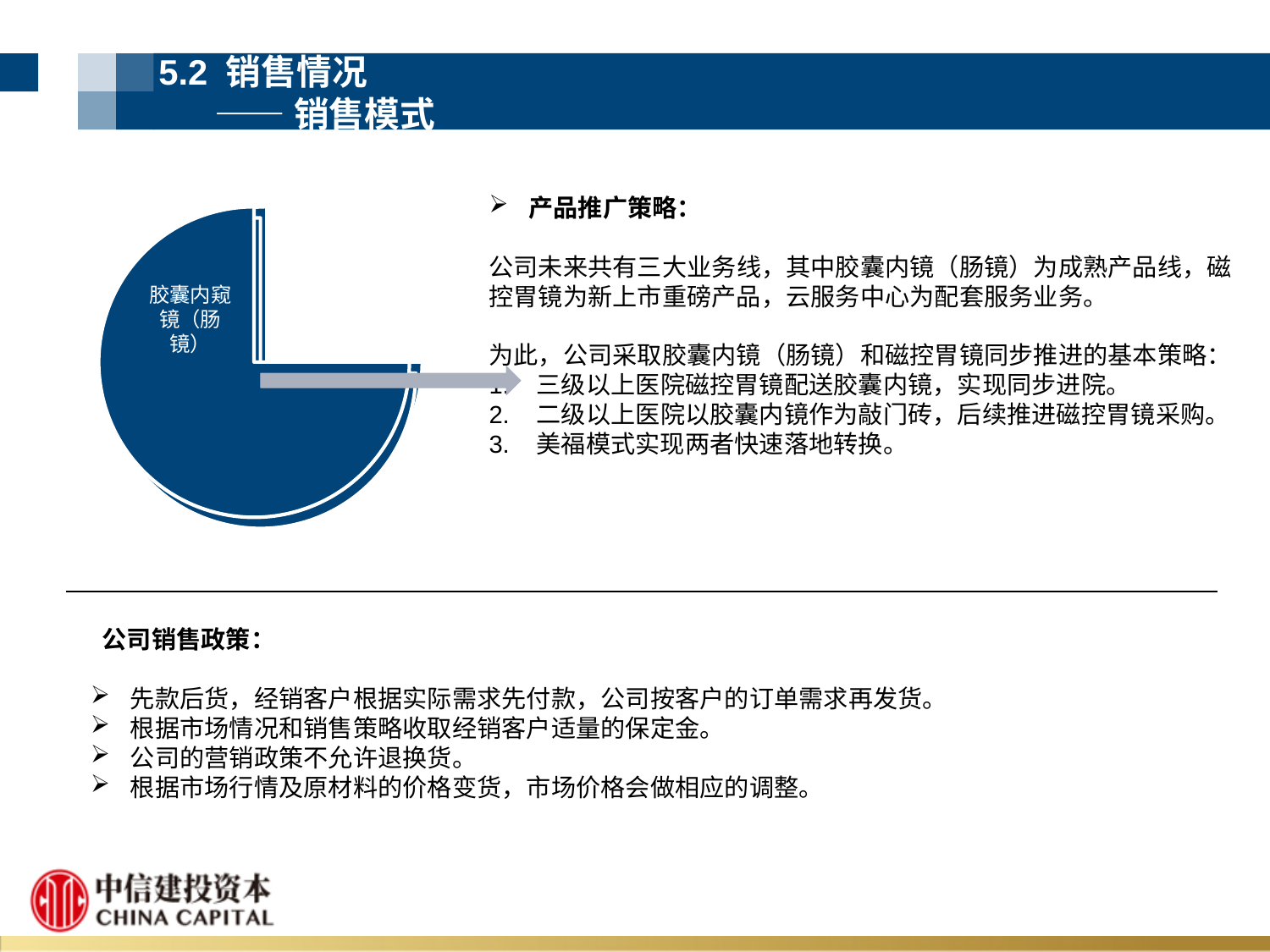

5.2 销售情况
       ——销售模式
磁控胶囊胃镜系统
美福消化道健康云服务中心
胶囊内窥镜（肠镜）
产品推广策略：

公司未来共有三大业务线，其中胶囊内镜（肠镜）为成熟产品线，磁控胃镜为新上市重磅产品，云服务中心为配套服务业务。

为此，公司采取胶囊内镜（肠镜）和磁控胃镜同步推进的基本策略：
三级以上医院磁控胃镜配送胶囊内镜，实现同步进院。
二级以上医院以胶囊内镜作为敲门砖，后续推进磁控胃镜采购。
美福模式实现两者快速落地转换。
|  |
| --- |
 公司销售政策：

先款后货，经销客户根据实际需求先付款，公司按客户的订单需求再发货。
根据市场情况和销售策略收取经销客户适量的保定金。
公司的营销政策不允许退换货。
根据市场行情及原材料的价格变货，市场价格会做相应的调整。